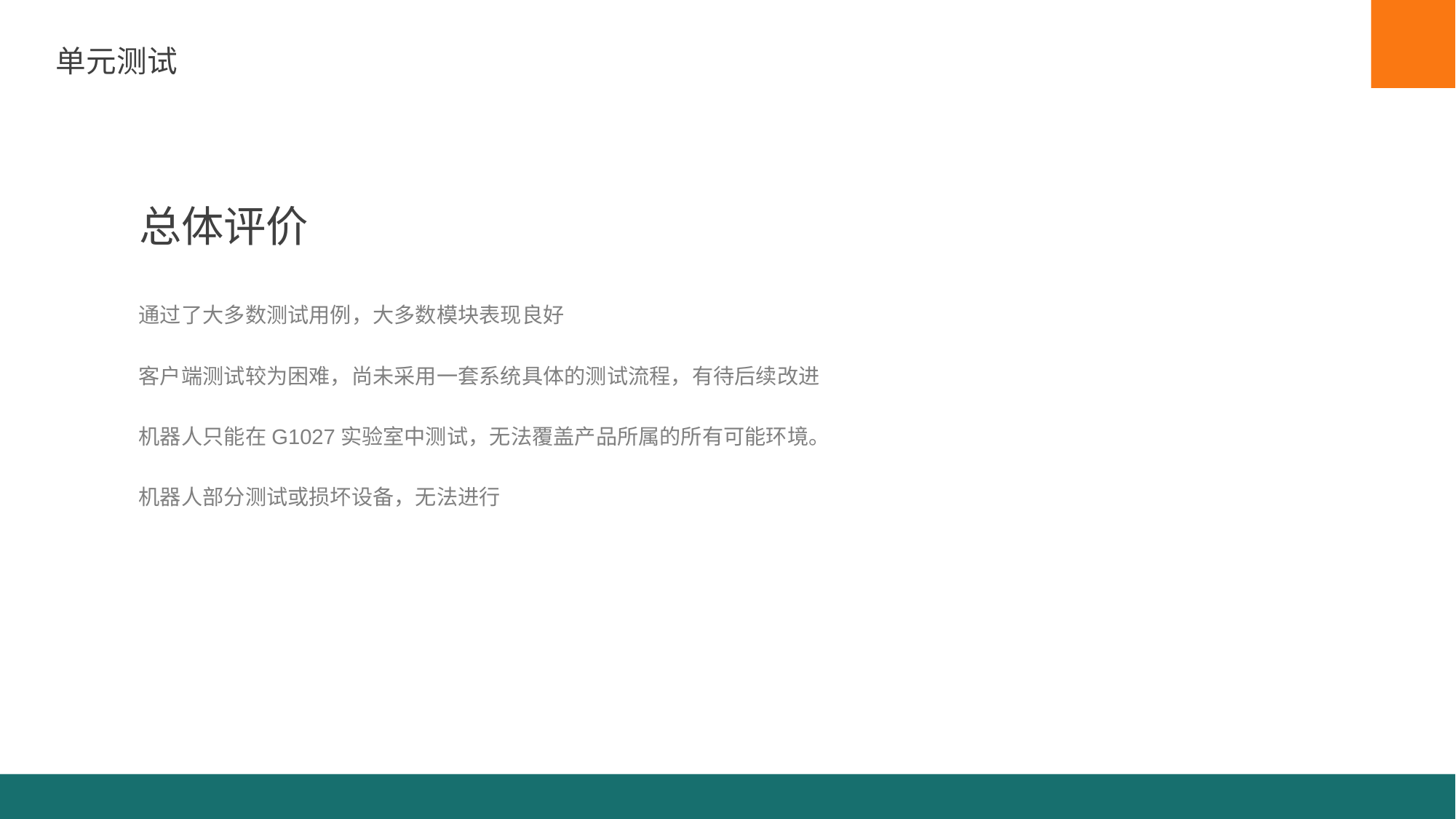

单元测试
总体评价
通过了大多数测试用例，大多数模块表现良好

客户端测试较为困难，尚未采用一套系统具体的测试流程，有待后续改进

机器人只能在G1027实验室中测试，无法覆盖产品所属的所有可能环境。

机器人部分测试或损坏设备，无法进行